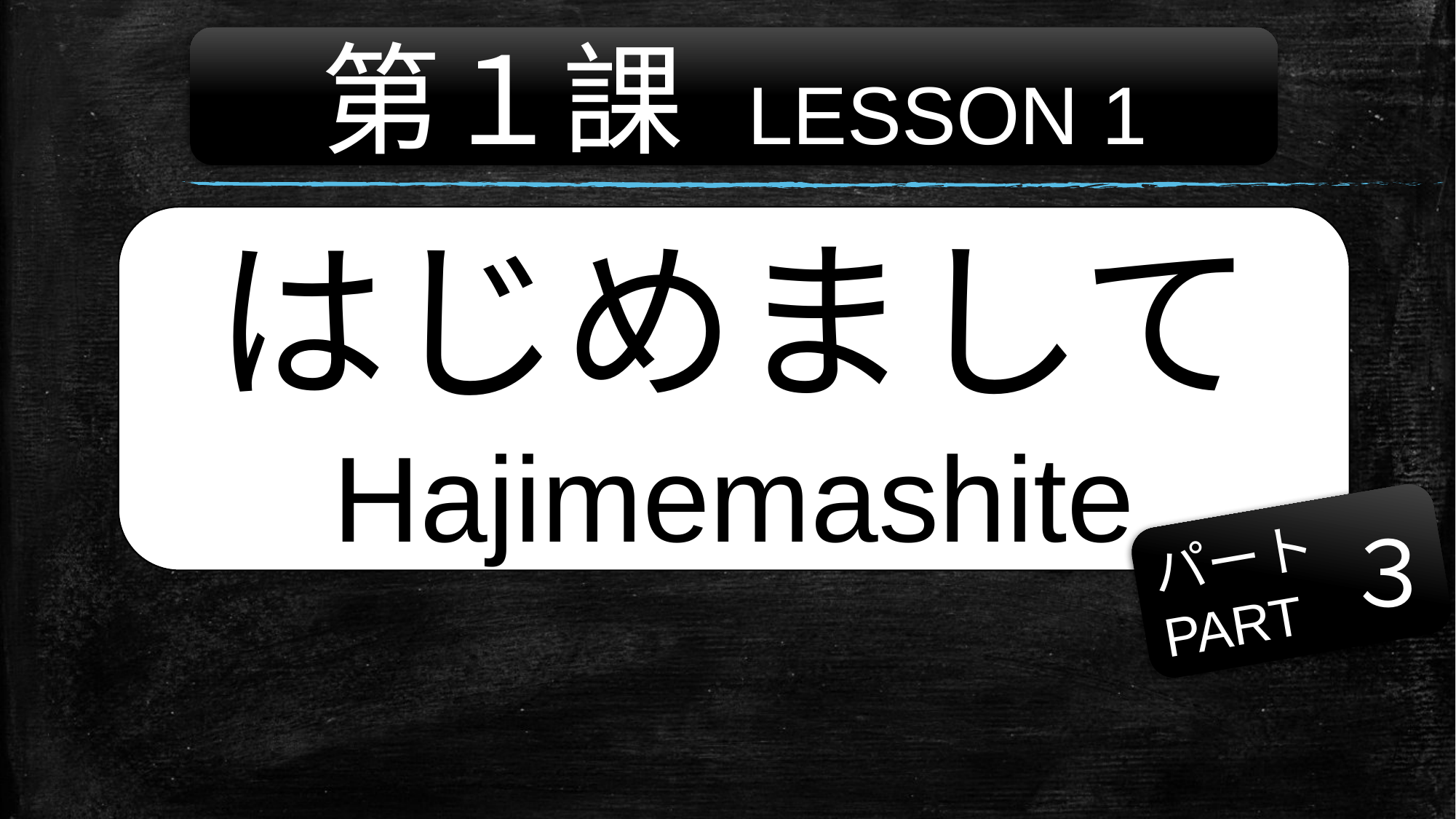

第１課 LESSON 1
はじめまして
Hajimemashite
パート
PART
３